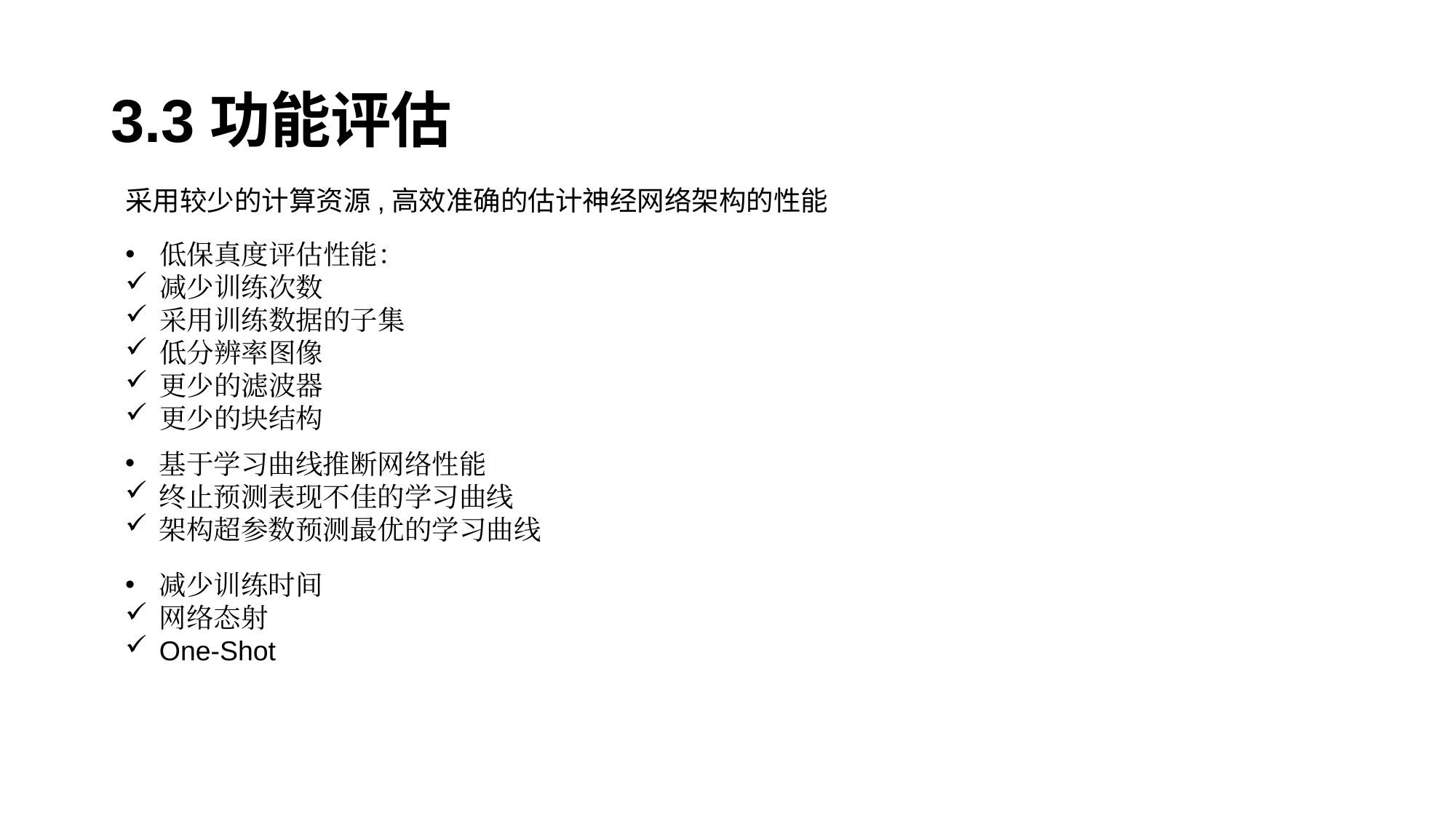

# 3.3功能评估
采用较少的计算资源,高效准确的估计神经网络架构的性能
低保真度评估性能：
减少训练次数
采用训练数据的子集
低分辨率图像
更少的滤波器
更少的块结构
基于学习曲线推断网络性能
终止预测表现不佳的学习曲线
架构超参数预测最优的学习曲线
减少训练时间
网络态射
One-Shot